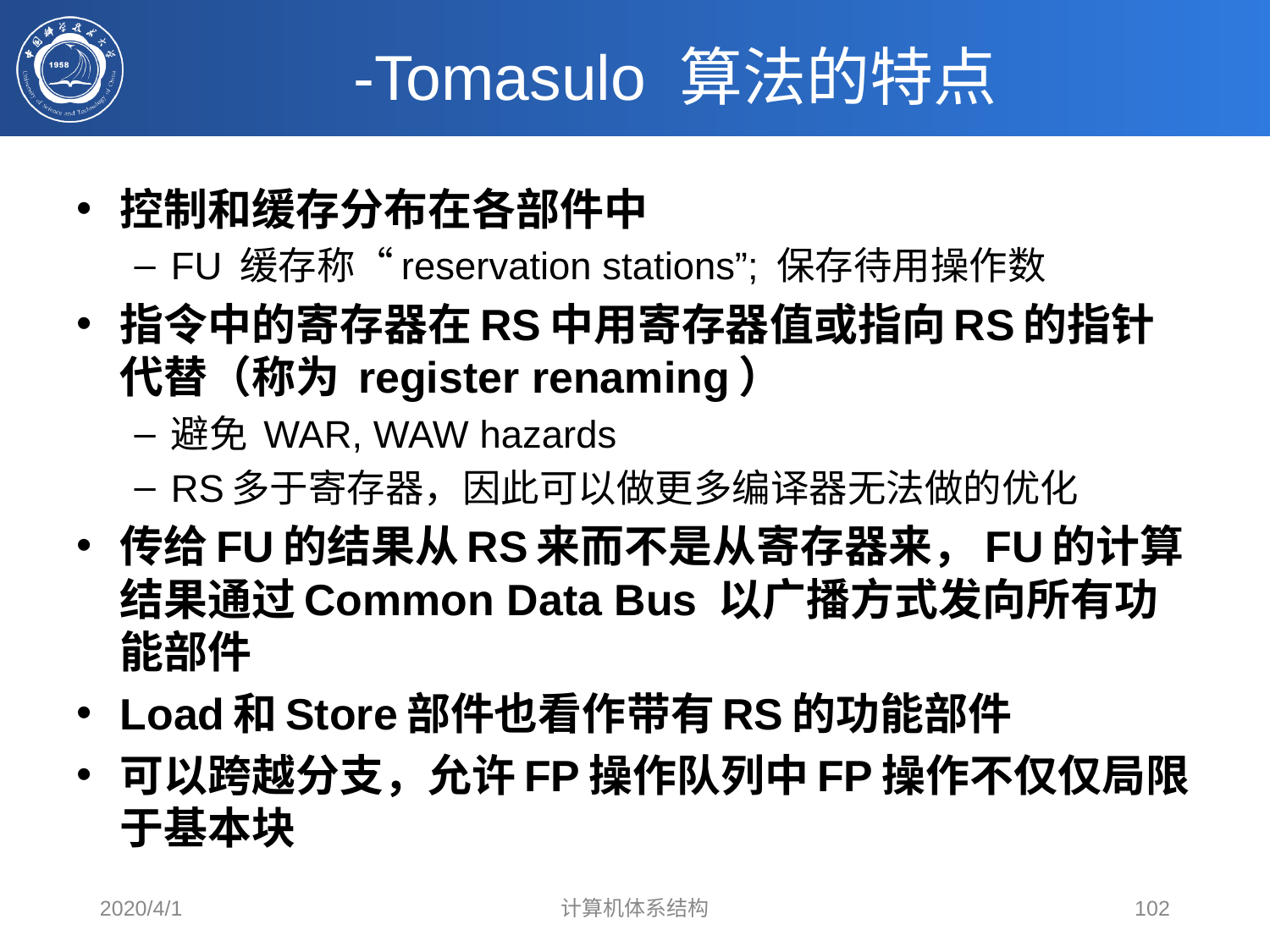

# -Tomasulo 算法的特点
控制和缓存分布在各部件中
FU 缓存称“reservation stations”; 保存待用操作数
指令中的寄存器在RS中用寄存器值或指向RS的指针代替（称为 register renaming）
避免 WAR, WAW hazards
RS多于寄存器，因此可以做更多编译器无法做的优化
传给FU的结果从RS来而不是从寄存器来，FU的计算结果通过Common Data Bus 以广播方式发向所有功能部件
Load和Store部件也看作带有RS的功能部件
可以跨越分支，允许FP操作队列中FP操作不仅仅局限于基本块
2020/4/1
计算机体系结构
102